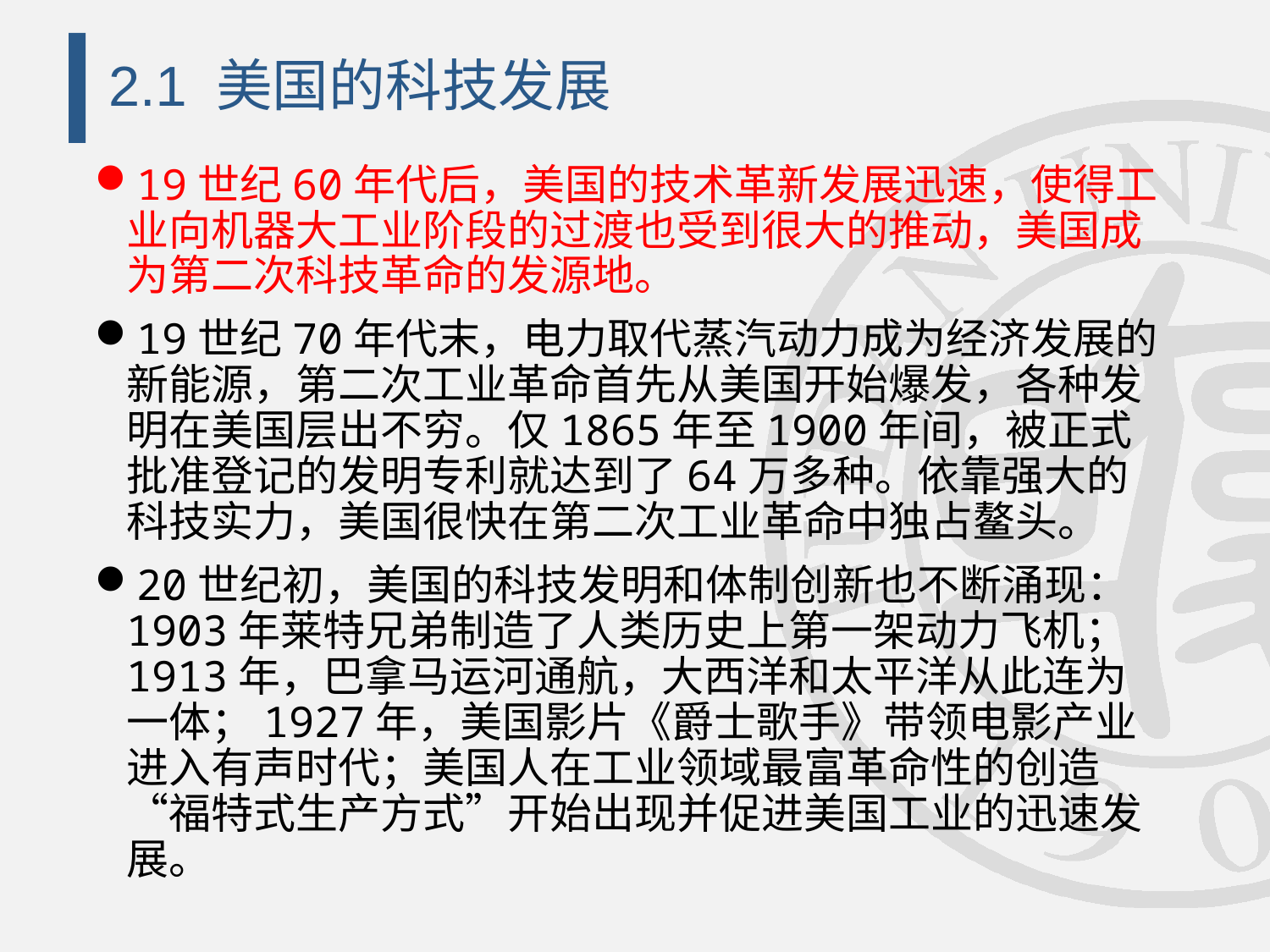

# 2.1 美国的科技发展
19世纪60年代后，美国的技术革新发展迅速，使得工业向机器大工业阶段的过渡也受到很大的推动，美国成为第二次科技革命的发源地。
19世纪70年代末，电力取代蒸汽动力成为经济发展的新能源，第二次工业革命首先从美国开始爆发，各种发明在美国层出不穷。仅1865年至1900年间，被正式批准登记的发明专利就达到了64万多种。依靠强大的科技实力，美国很快在第二次工业革命中独占鳌头。
20世纪初，美国的科技发明和体制创新也不断涌现：1903年莱特兄弟制造了人类历史上第一架动力飞机；1913年，巴拿马运河通航，大西洋和太平洋从此连为一体；1927年，美国影片《爵士歌手》带领电影产业进入有声时代；美国人在工业领域最富革命性的创造“福特式生产方式”开始出现并促进美国工业的迅速发展。